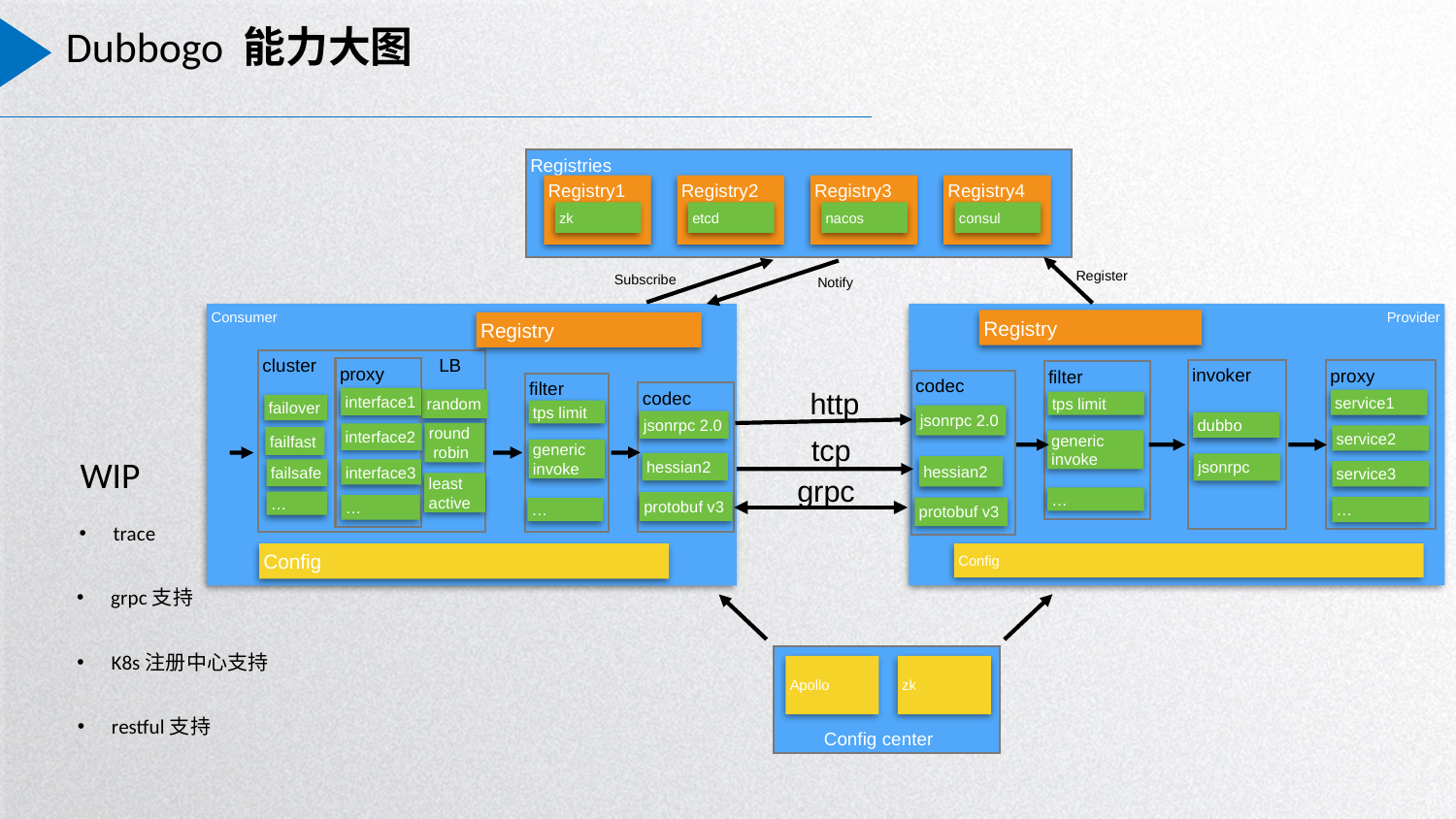

Dubbogo 能力大图

Registries
Registry1
zk
Registry2
etcd
Registry3
nacos
Registry4
consul

Register

Subscribe

Notify
Consumer
Registry
cluster                        LB
random
failover
round
 robin
failfast
failsafe
least
active
…
filter
tps limit
generic
invoke
…
codec
jsonrpc 2.0
hessian2
Config
Provider
invoker
dubbo
jsonrpc
proxy
service1
service2
service3
…
filter
tps limit
generic
invoke
…

Config
Registry
proxy
interface1
interface2
interface3
…
codec
jsonrpc 2.0
hessian2
http

tcp

         Config center
Apollo
zk
WIP
trace
grpc支持
K8s注册中心支持
restful支持
grpc
protobuf v3
protobuf v3